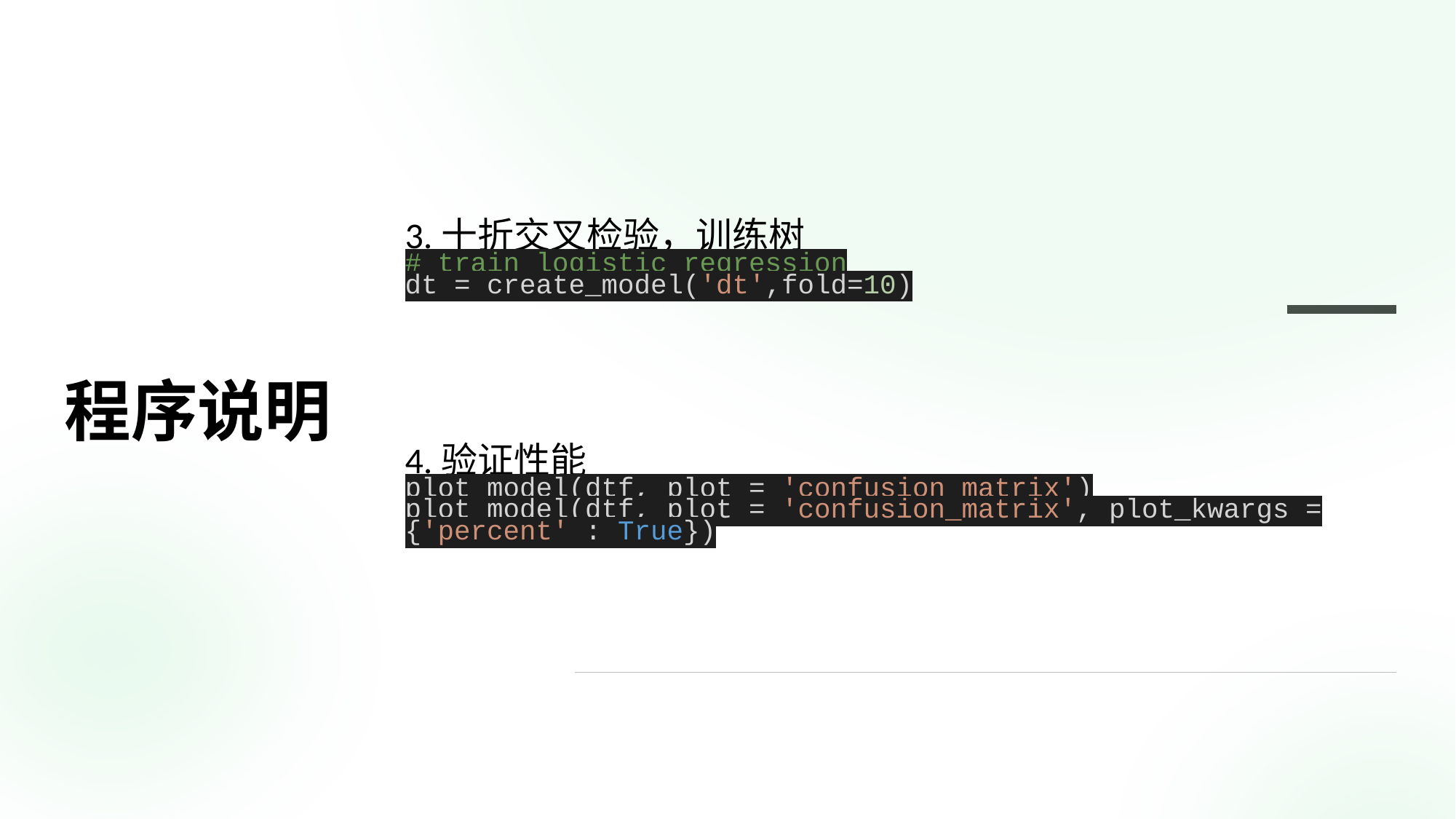

3.十折交叉检验，训练树
# train logistic regression
dt = create_model('dt',fold=10)
程序说明
4.验证性能
plot_model(dtf, plot = 'confusion_matrix')
plot_model(dtf, plot = 'confusion_matrix', plot_kwargs = {'percent' : True})